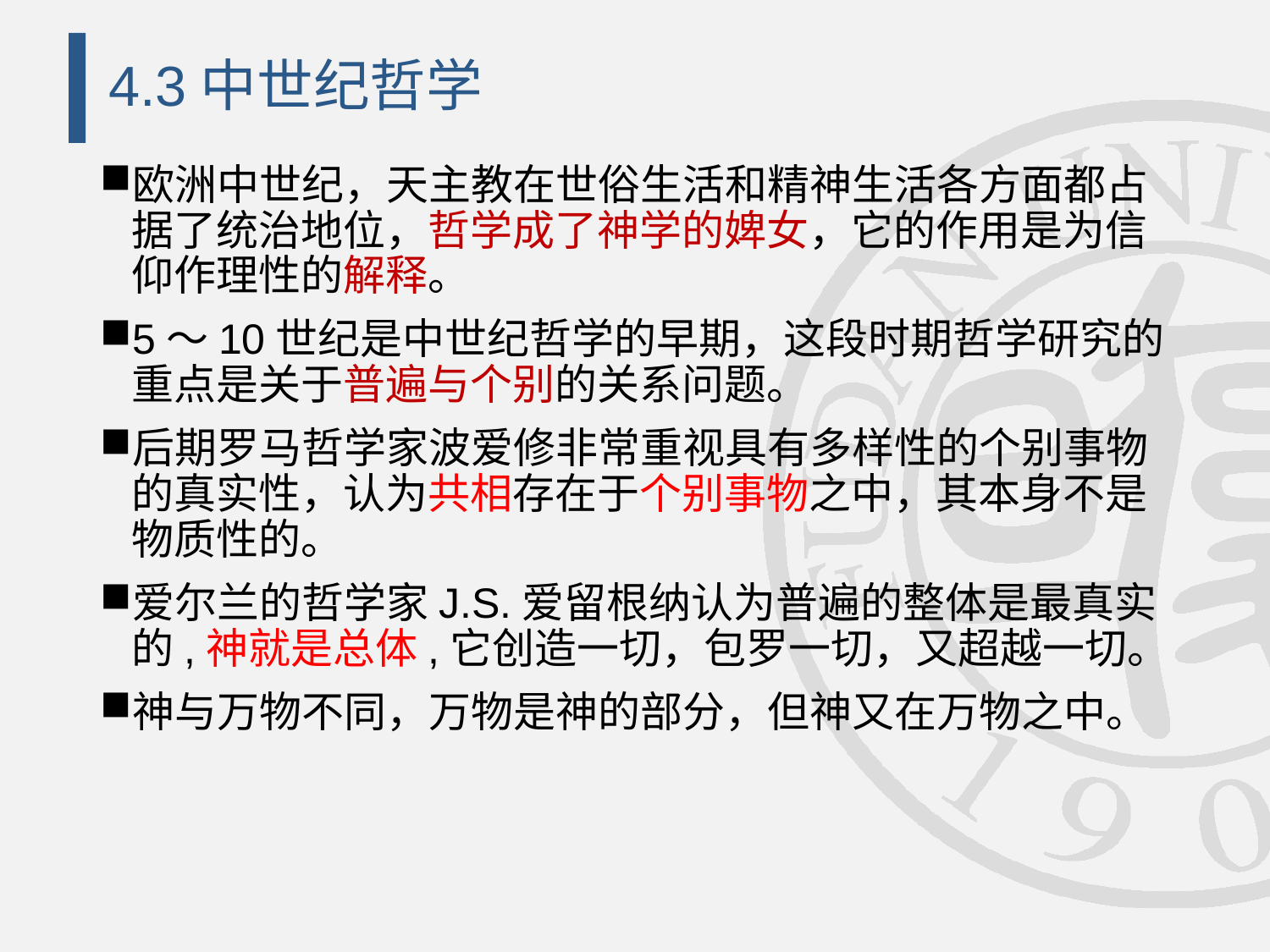

# 4.3中世纪哲学
欧洲中世纪，天主教在世俗生活和精神生活各方面都占据了统治地位，哲学成了神学的婢女，它的作用是为信仰作理性的解释。
5～10世纪是中世纪哲学的早期，这段时期哲学研究的重点是关于普遍与个别的关系问题。
后期罗马哲学家波爱修非常重视具有多样性的个别事物的真实性，认为共相存在于个别事物之中，其本身不是物质性的。
爱尔兰的哲学家J.S.爱留根纳认为普遍的整体是最真实的,神就是总体,它创造一切，包罗一切，又超越一切。
神与万物不同，万物是神的部分，但神又在万物之中。